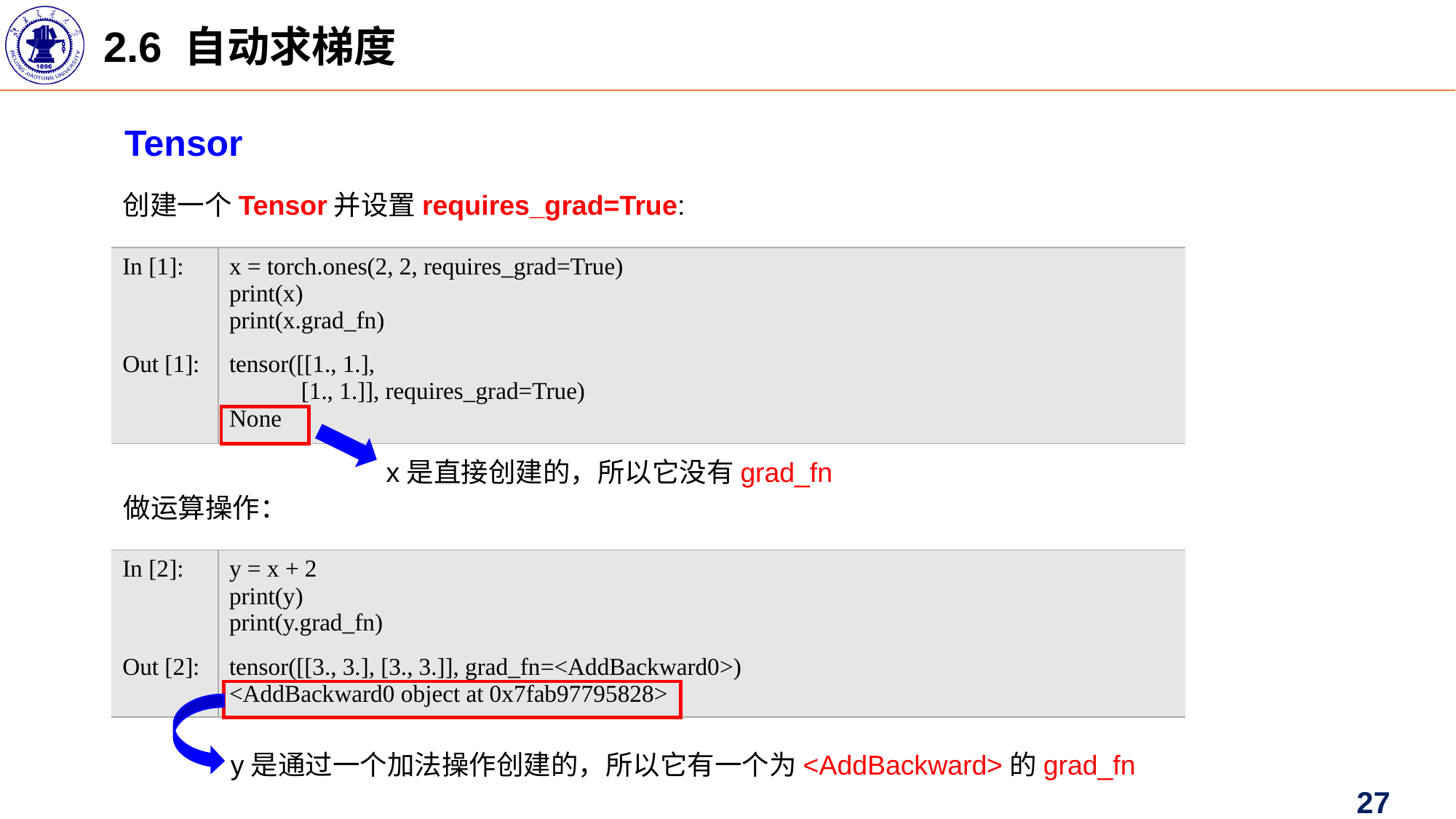

2.6 自动求梯度
Tensor
创建一个Tensor并设置requires_grad=True:
| In [1]: | x = torch.ones(2, 2, requires\_grad=True) print(x) print(x.grad\_fn) |
| --- | --- |
| Out [1]: | tensor([[1., 1.], [1., 1.]], requires\_grad=True) None |

x是直接创建的，所以它没有grad_fn
做运算操作：
| In [2]: | y = x + 2 print(y) print(y.grad\_fn) |
| --- | --- |
| Out [2]: | tensor([[3., 3.], [3., 3.]], grad\_fn=<AddBackward0>) <AddBackward0 object at 0x7fab97795828> |

y是通过一个加法操作创建的，所以它有一个为<AddBackward>的grad_fn